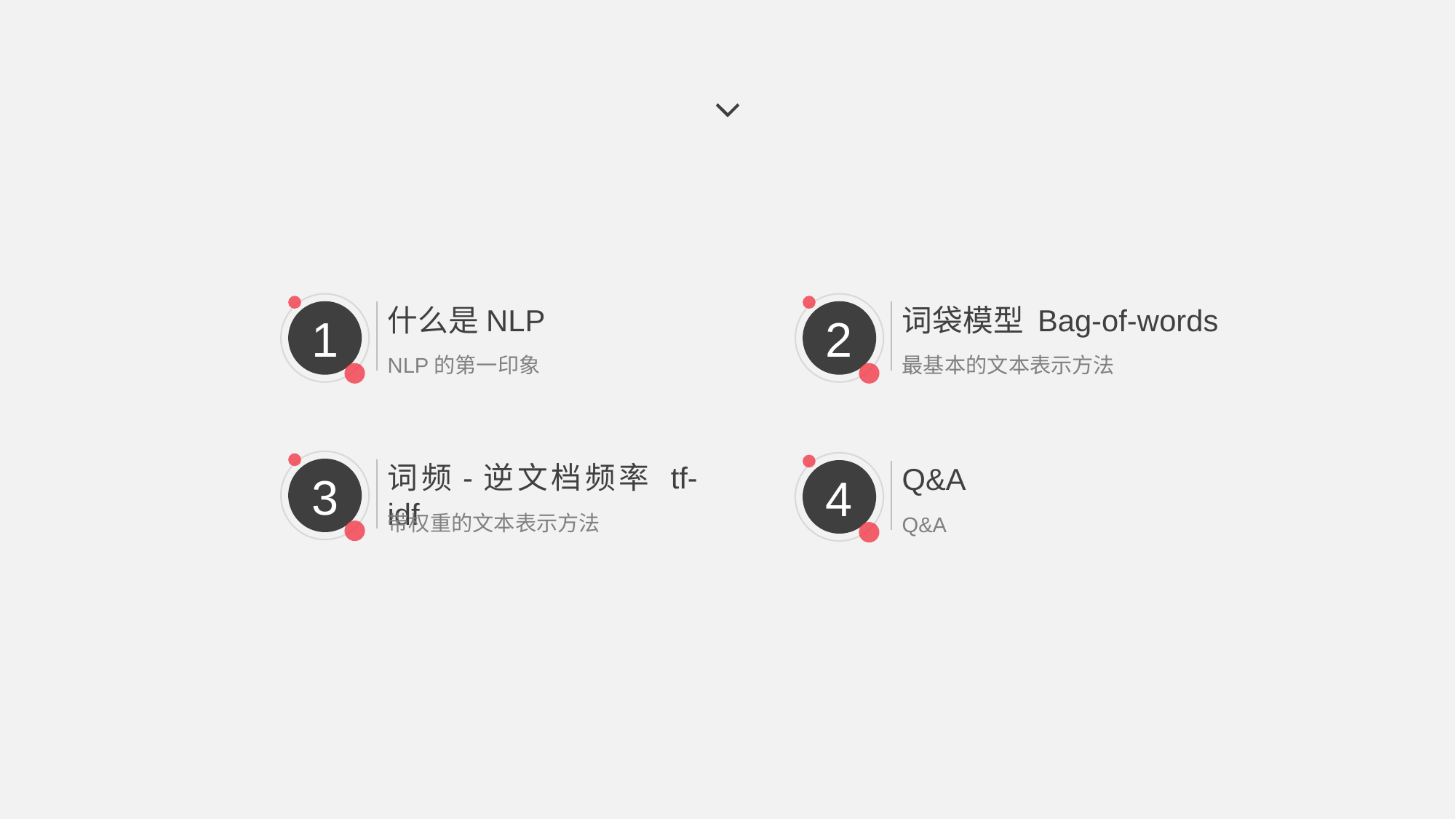

1

什么是NLP
NLP的第一印象

2

词袋模型 Bag-of-words
最基本的文本表示方法

3

词频-逆文档频率 tf-idf
带权重的文本表示方法

4

Q&A
Q&A